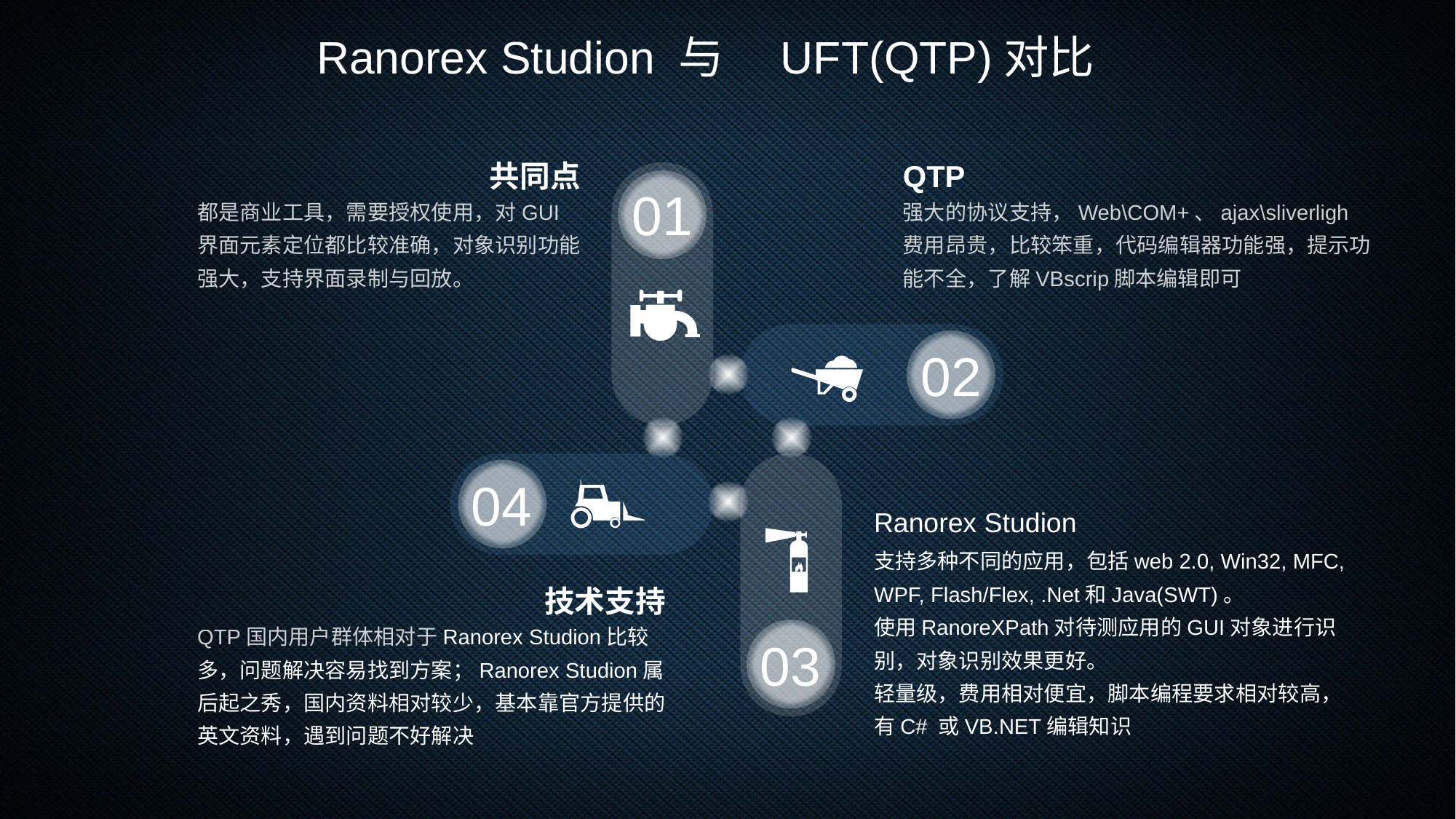

Ranorex Studion 与　UFT(QTP)对比
共同点
都是商业工具，需要授权使用，对GUI界面元素定位都比较准确，对象识别功能强大，支持界面录制与回放。
QTP
强大的协议支持，Web\COM+、ajax\sliverligh
费用昂贵，比较笨重，代码编辑器功能强，提示功能不全，了解VBscrip脚本编辑即可

01

02

04

03

Ranorex Studion
支持多种不同的应用，包括web 2.0, Win32, MFC, WPF, Flash/Flex, .Net和Java(SWT)。
使用RanoreXPath对待测应用的GUI对象进行识别，对象识别效果更好。
轻量级，费用相对便宜，脚本编程要求相对较高，有C# 或VB.NET编辑知识

技术支持
QTP国内用户群体相对于Ranorex Studion比较多，问题解决容易找到方案；Ranorex Studion属后起之秀，国内资料相对较少，基本靠官方提供的英文资料，遇到问题不好解决